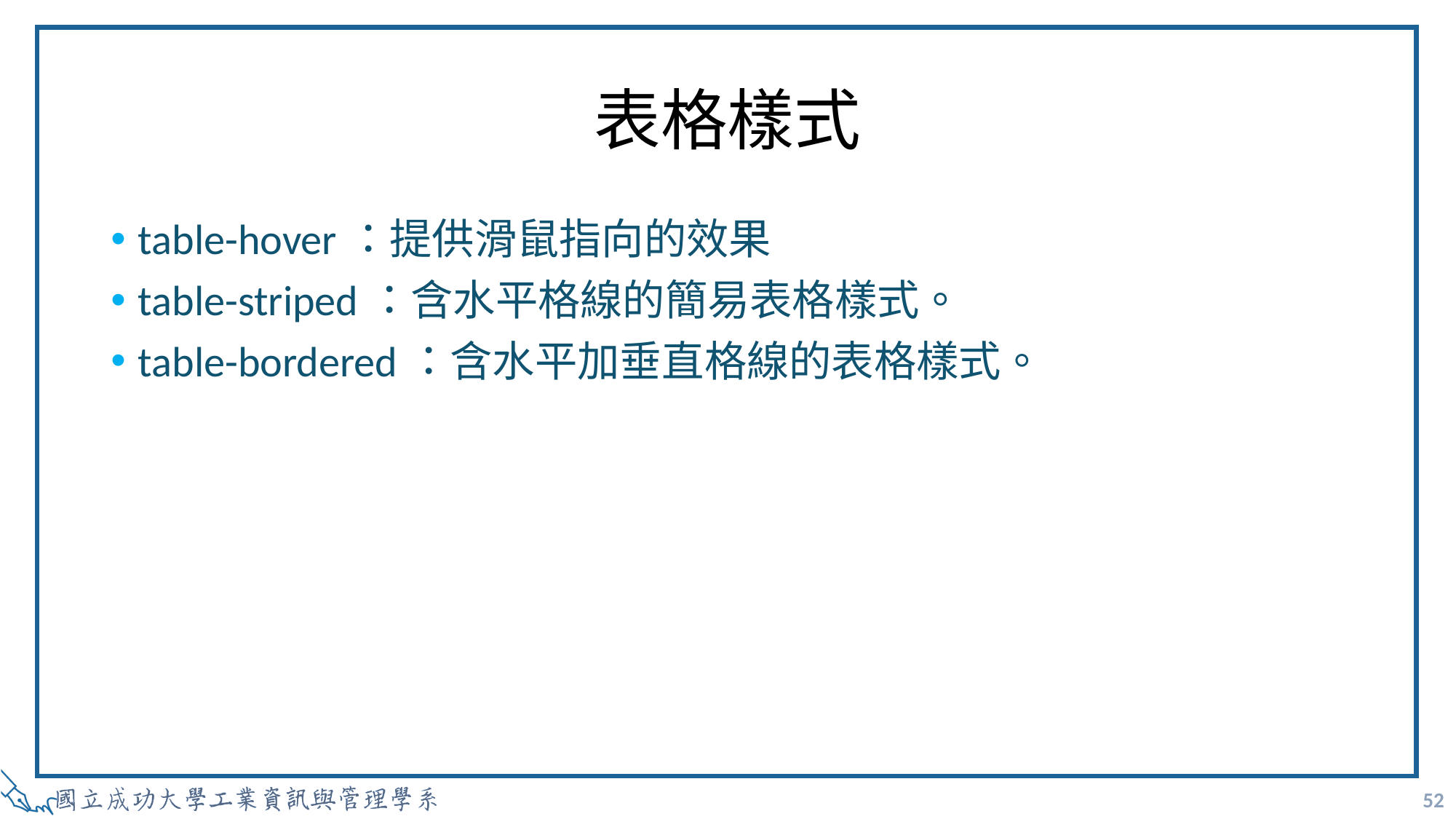

# 表格樣式
table-hover：提供滑鼠指向的效果
table-striped：含水平格線的簡易表格樣式。
table-bordered：含水平加垂直格線的表格樣式。
52